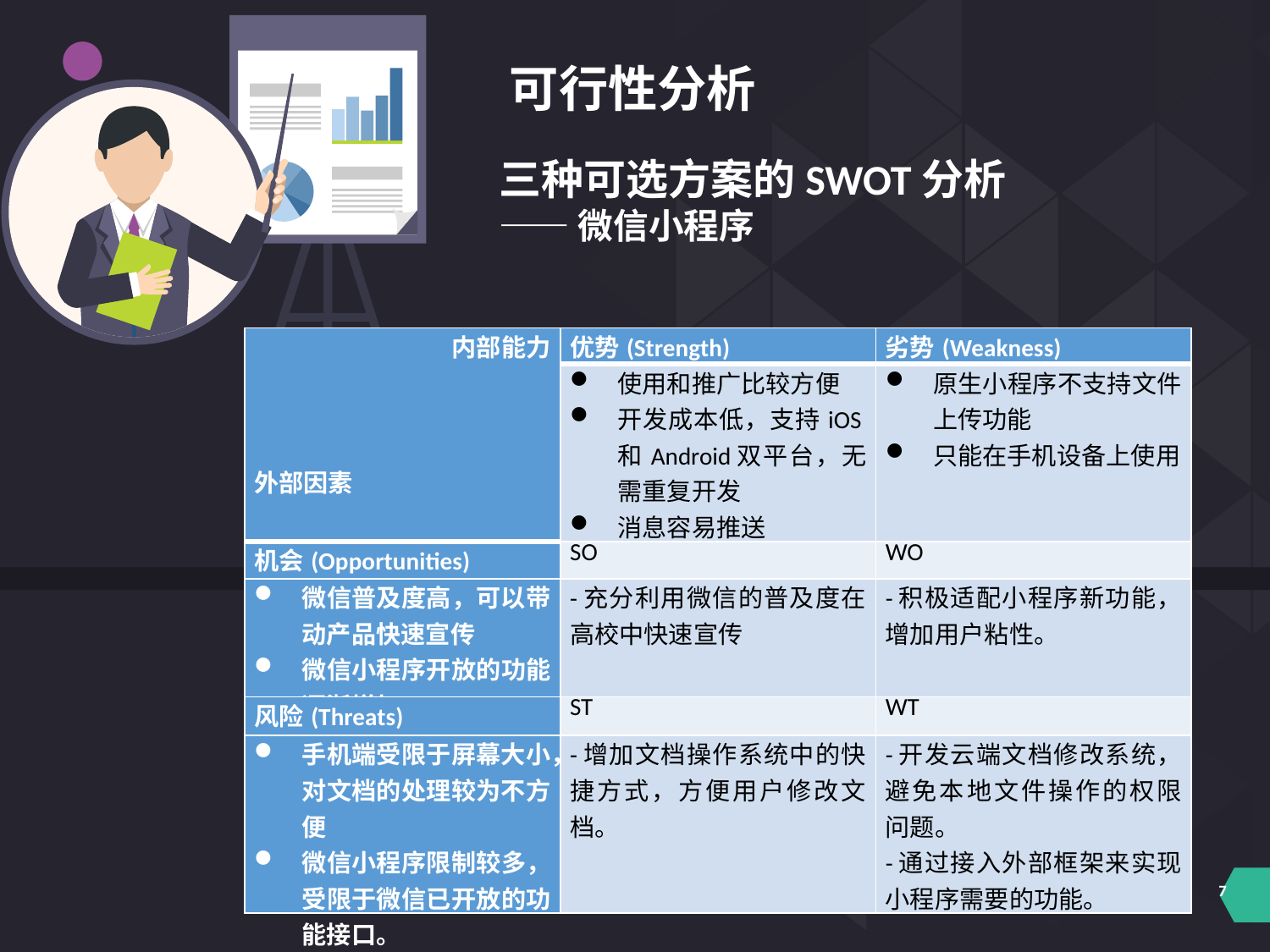

可行性分析

三种可选方案的SWOT分析
——微信小程序
| 内部能力         外部因素 | 优势(Strength) | 劣势(Weakness) |
| --- | --- | --- |
|  | 使用和推广比较方便 开发成本低，支持iOS和Android双平台，无需重复开发 消息容易推送 | 原生小程序不支持文件上传功能 只能在手机设备上使用 |
| 机会(Opportunities) | SO | WO |
| 微信普及度高，可以带动产品快速宣传 微信小程序开放的功能逐渐增加 | -充分利用微信的普及度在高校中快速宣传 | -积极适配小程序新功能，增加用户粘性。 |
| 风险(Threats) | ST | WT |
| 手机端受限于屏幕大小，对文档的处理较为不方便 微信小程序限制较多，受限于微信已开放的功能接口。 | -增加文档操作系统中的快捷方式，方便用户修改文档。 | -开发云端文档修改系统，避免本地文件操作的权限问题。 -通过接入外部框架来实现小程序需要的功能。 |